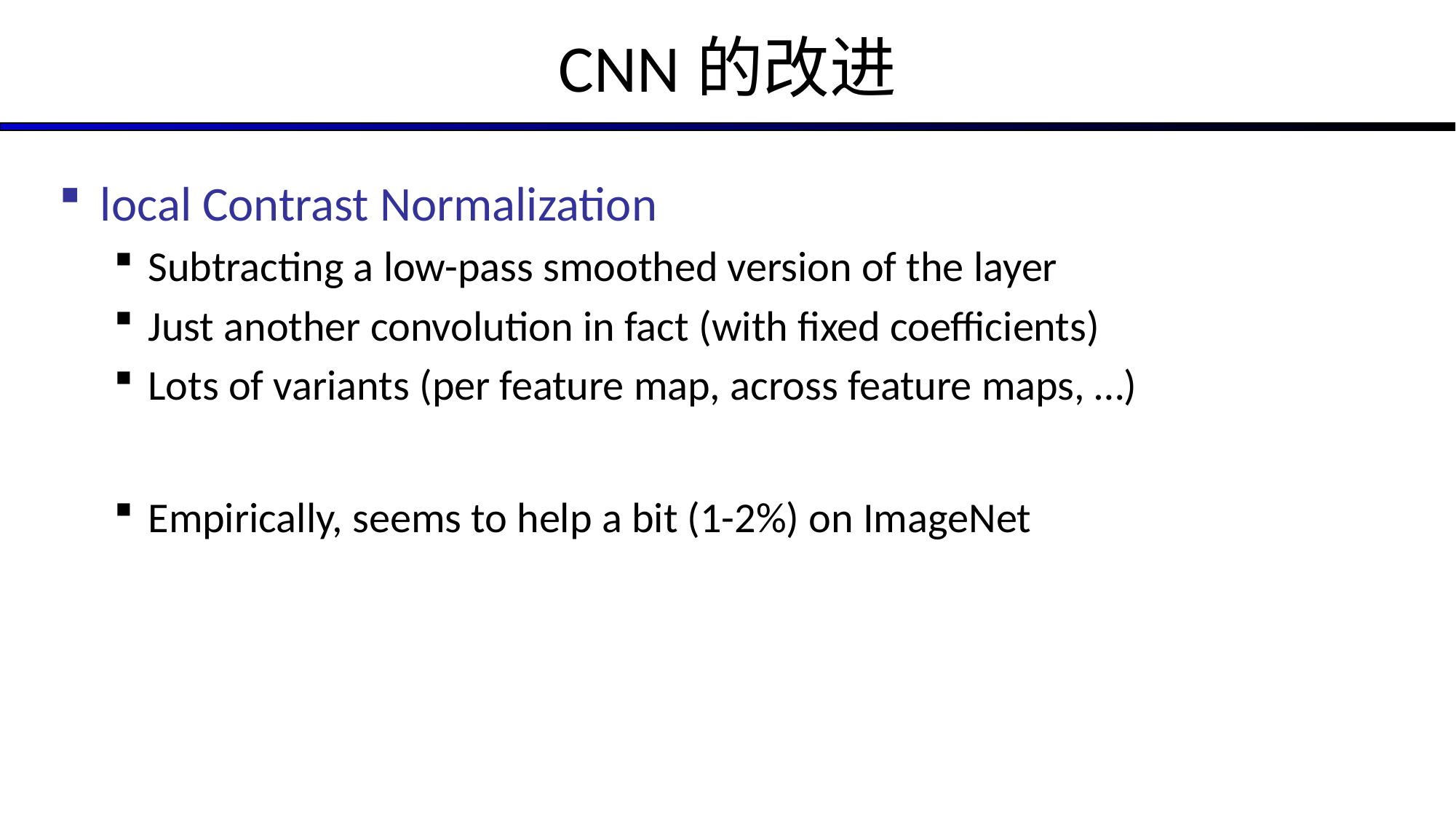

# CNN的改进
local Contrast Normalization
Subtracting a low-pass smoothed version of the layer
Just another convolution in fact (with fixed coefficients)
Lots of variants (per feature map, across feature maps, …)

Empirically, seems to help a bit (1-2%) on ImageNet